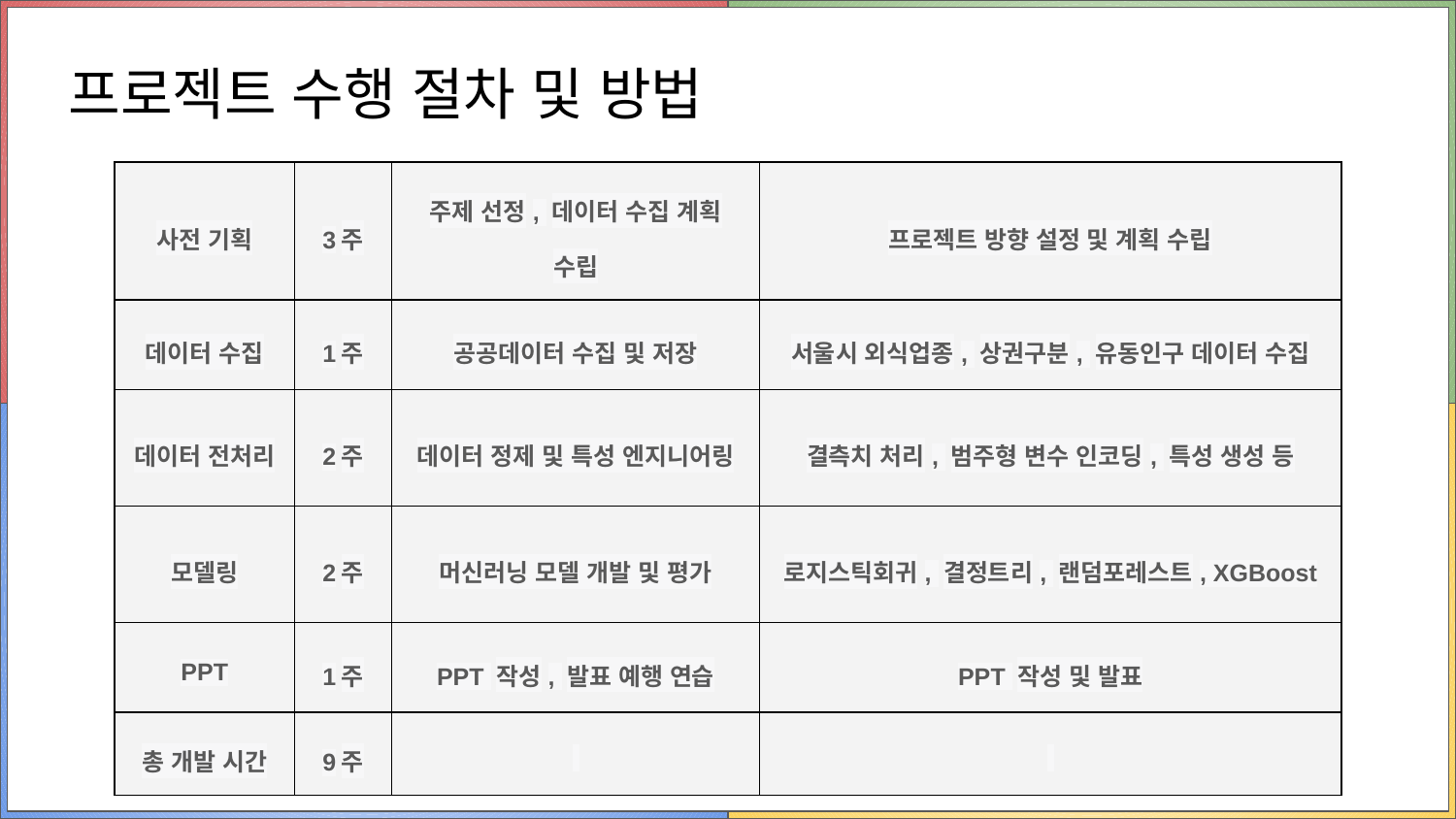

# 프로젝트 수행 절차 및 방법
| 사전 기획 | 3주 | 주제 선정, 데이터 수집 계획 수립 | 프로젝트 방향 설정 및 계획 수립 |
| --- | --- | --- | --- |
| 데이터 수집 | 1주 | 공공데이터 수집 및 저장 | 서울시 외식업종, 상권구분, 유동인구 데이터 수집 |
| 데이터 전처리 | 2주 | 데이터 정제 및 특성 엔지니어링 | 결측치 처리, 범주형 변수 인코딩, 특성 생성 등 |
| 모델링 | 2주 | 머신러닝 모델 개발 및 평가 | 로지스틱회귀, 결정트리, 랜덤포레스트, XGBoost |
| PPT | 1주 | PPT 작성, 발표 예행 연습 | PPT 작성 및 발표 |
| 총 개발 시간 | 9주 |  |  |